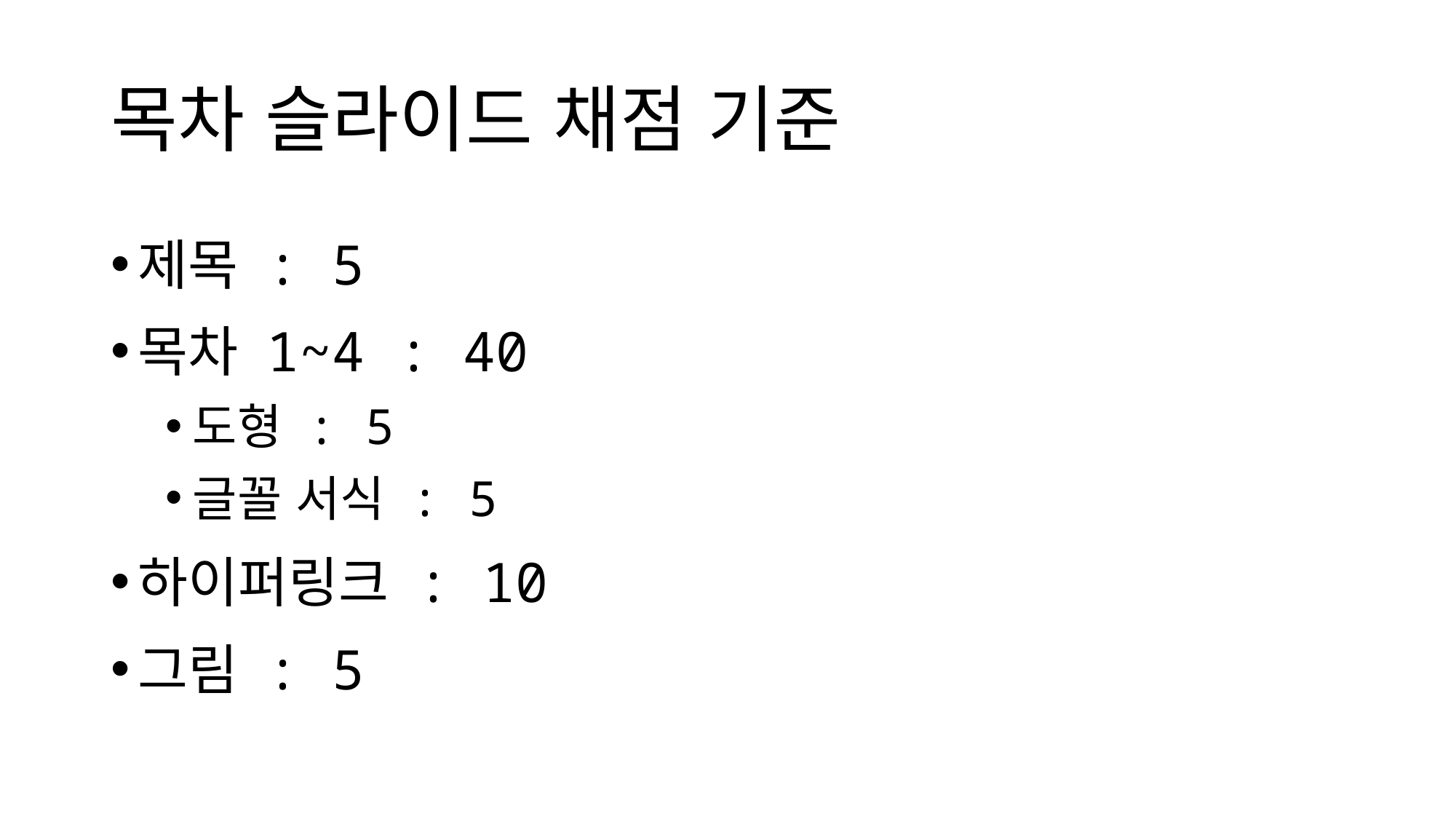

# 목차 슬라이드 채점 기준
제목 : 5
목차 1~4 : 40
도형 : 5
글꼴 서식 : 5
하이퍼링크 : 10
그림 : 5